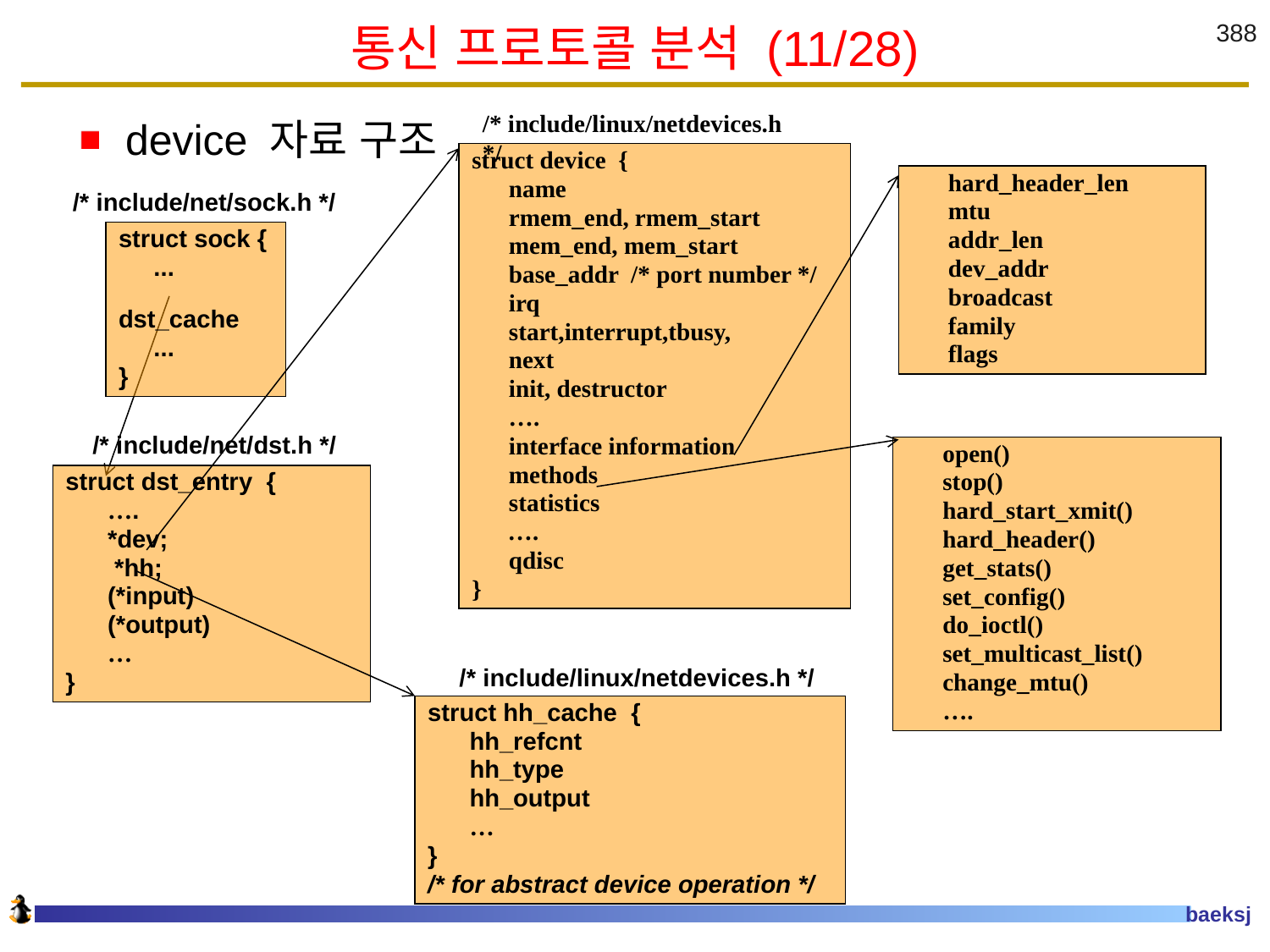

# 통신 프로토콜 분석 (11/28)
388
/* include/linux/netdevices.h */
struct device  {
      name
      rmem_end, rmem_start
      mem_end, mem_start
      base_addr  /* port number */
      irq
      start,interrupt,tbusy,
      next
      init, destructor
      ….
      interface information
      methods
      statistics
      ….
      qdisc
}
      hard_header_len
      mtu
      addr_len
      dev_addr
      broadcast
      family
      flags

      open()
      stop()
      hard_start_xmit()
      hard_header()
      get_stats()
      set_config()
      do_ioctl()
      set_multicast_list()
      change_mtu()
      ….

device 자료 구조

 /* include/net/sock.h */
struct sock {
     ...
     dst_cache
     ...
}

/* include/net/dst.h */
struct dst_entry  {
      ….
      *dev;
       *hh;
      (*input)
      (*output)
      …
}

/* include/linux/netdevices.h */
struct hh_cache  {
      hh_refcnt
      hh_type
      hh_output
      …
}
/* for abstract device operation */